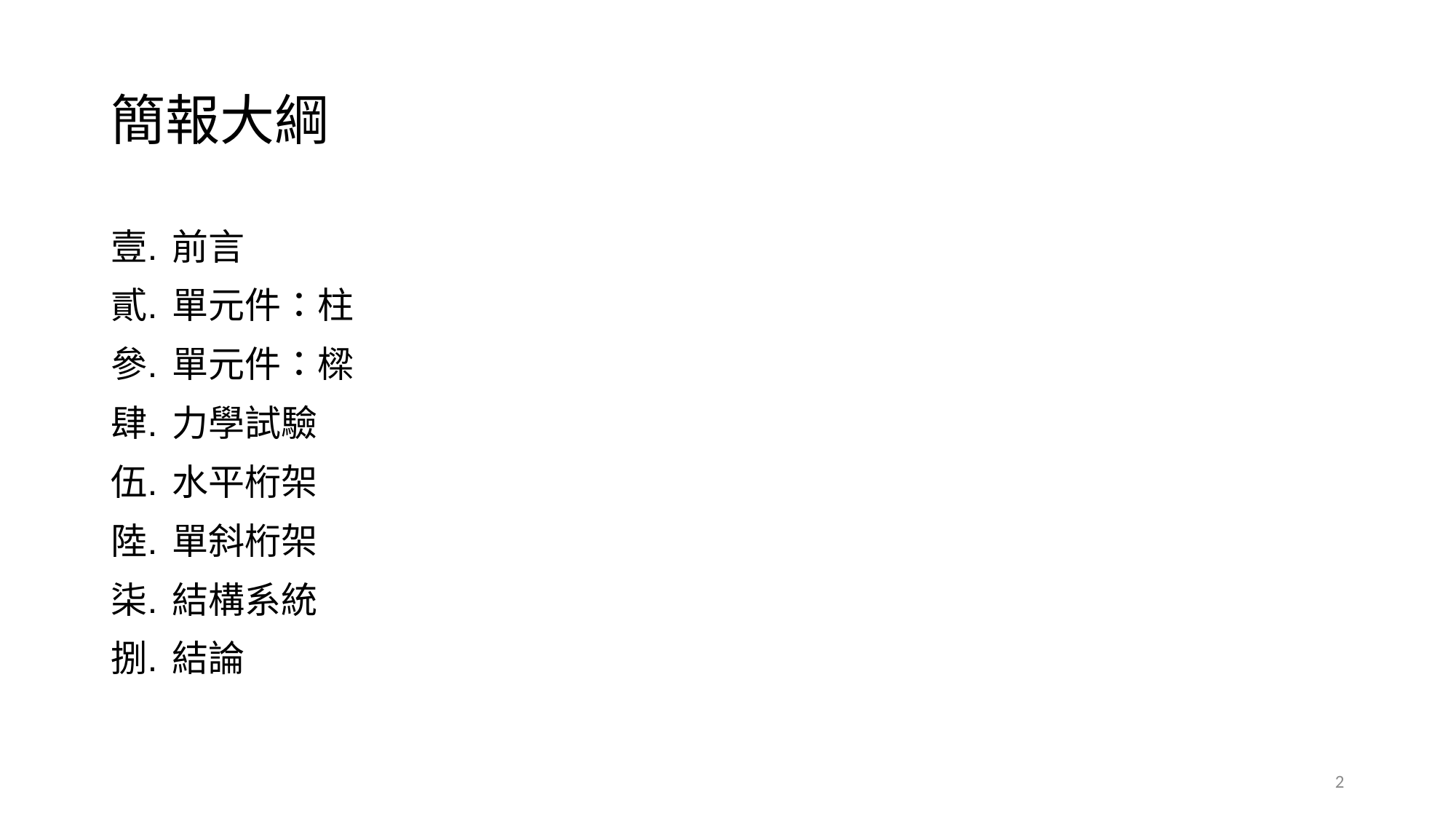

# 簡報大綱
前言
單元件：柱
單元件：樑
力學試驗
水平桁架
單斜桁架
結構系統
結論

2